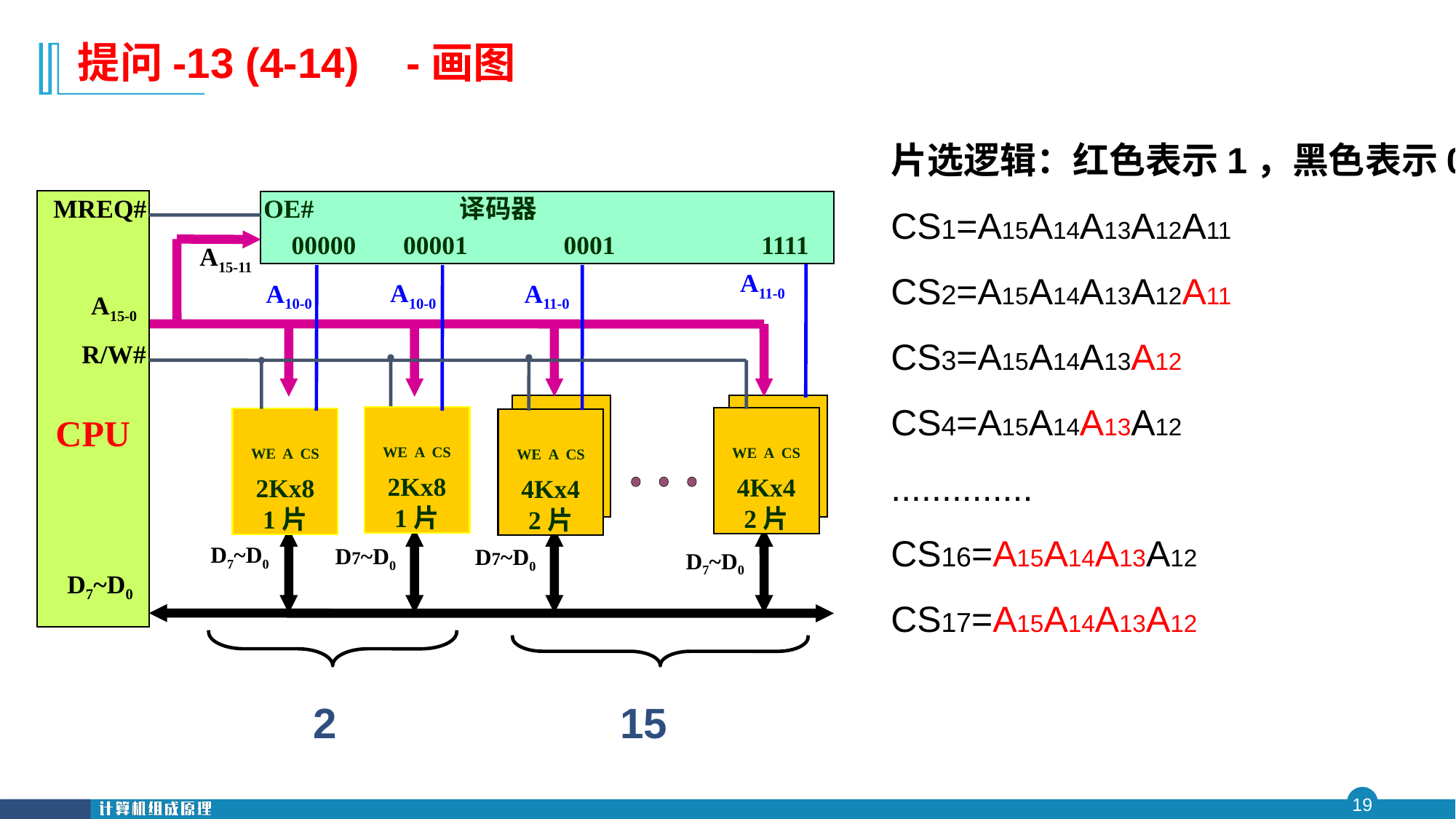

提问-13 (4-14)    -画图
片选逻辑：红色表示1，黑色表示0
CS1=A15A14A13A12A11
CS2=A15A14A13A12A11
CS3=A15A14A13A12
CS4=A15A14A13A12
..............
CS16=A15A14A13A12
CS17=A15A14A13A12

MREQ#
A15-0
R/W#
CPU
D7~D0
OE#
译码器

00000
00001
0001
1111

A15-11

A11-0
A10-0
A10-0
A11-0

WE  A  CS
4Kx4
2片

WE  A  CS
4Kx4
2片

WE  A  CS
2Kx8
1片

WE  A  CS
2Kx8
1片

D7~D0
D7~D0
D7~D0
D7~D0

2                        15